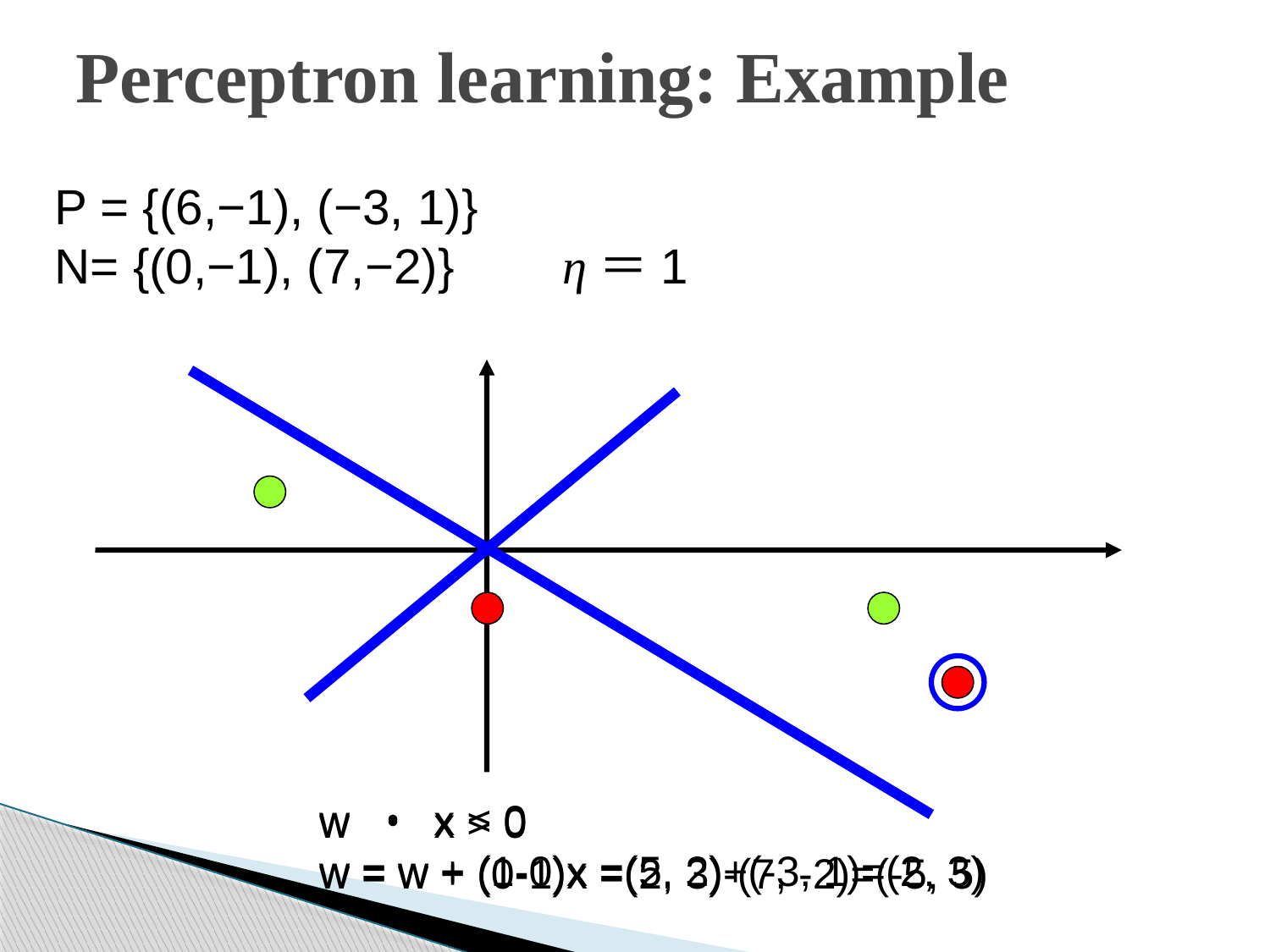

# Perceptron learning: Example
P = {(6,−1), (−3, 1)}
N= {(0,−1), (7,−2)}	η＝1

w ・ x < 0
w = w + (1-0)x =(5, 2)+(-3, 1)=(2, 3)
w ・ x > 0
w = w + (0-1)x =(2, 3)-(7, -2)=(-5, 5)